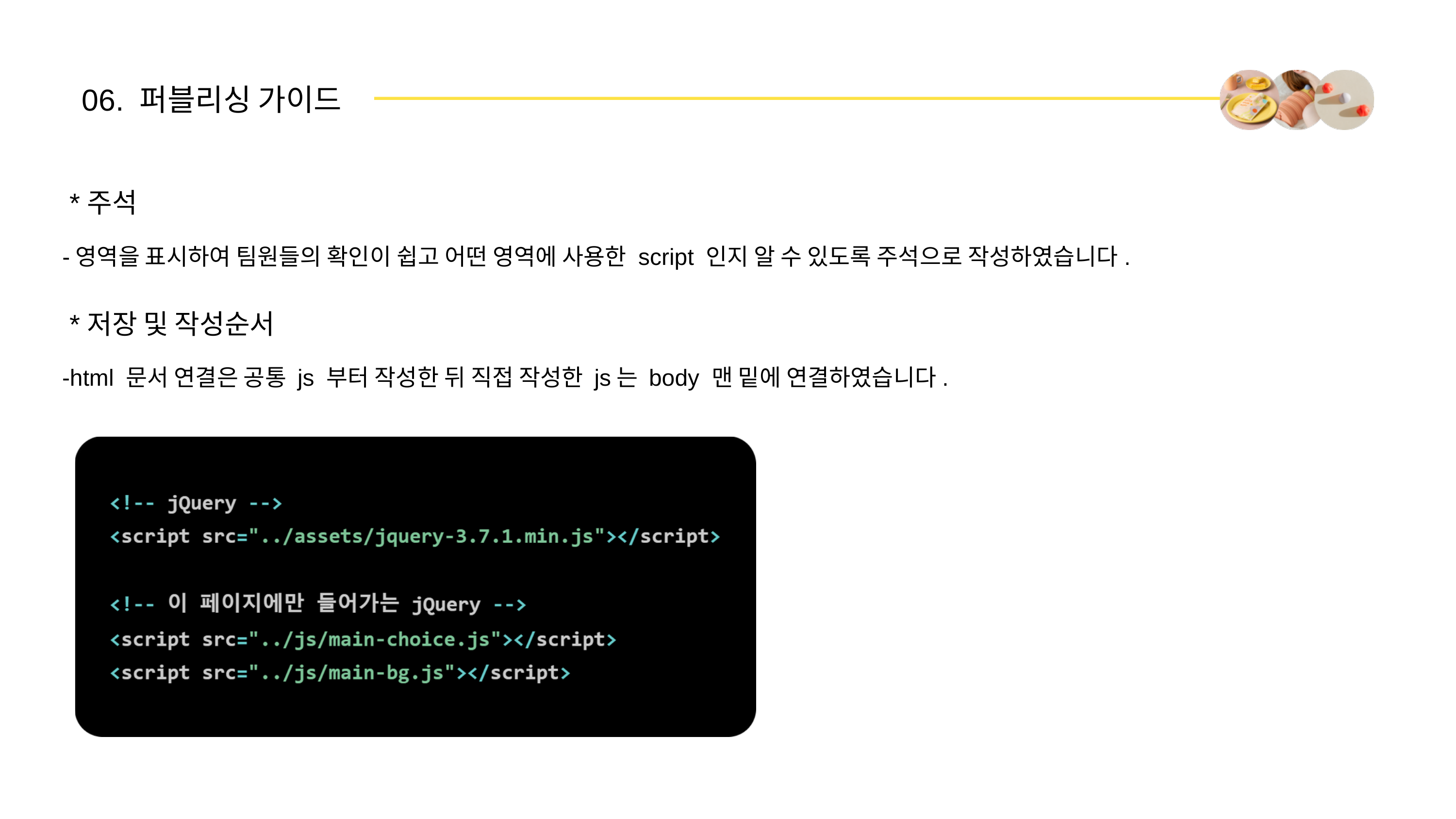

06. 퍼블리싱 가이드

 *주석

-영역을 표시하여 팀원들의 확인이 쉽고 어떤 영역에 사용한 script 인지 알 수 있도록 주석으로 작성하였습니다.
 *저장 및 작성순서

-html 문서 연결은 공통 js 부터 작성한 뒤 직접 작성한 js는 body 맨 밑에 연결하였습니다.